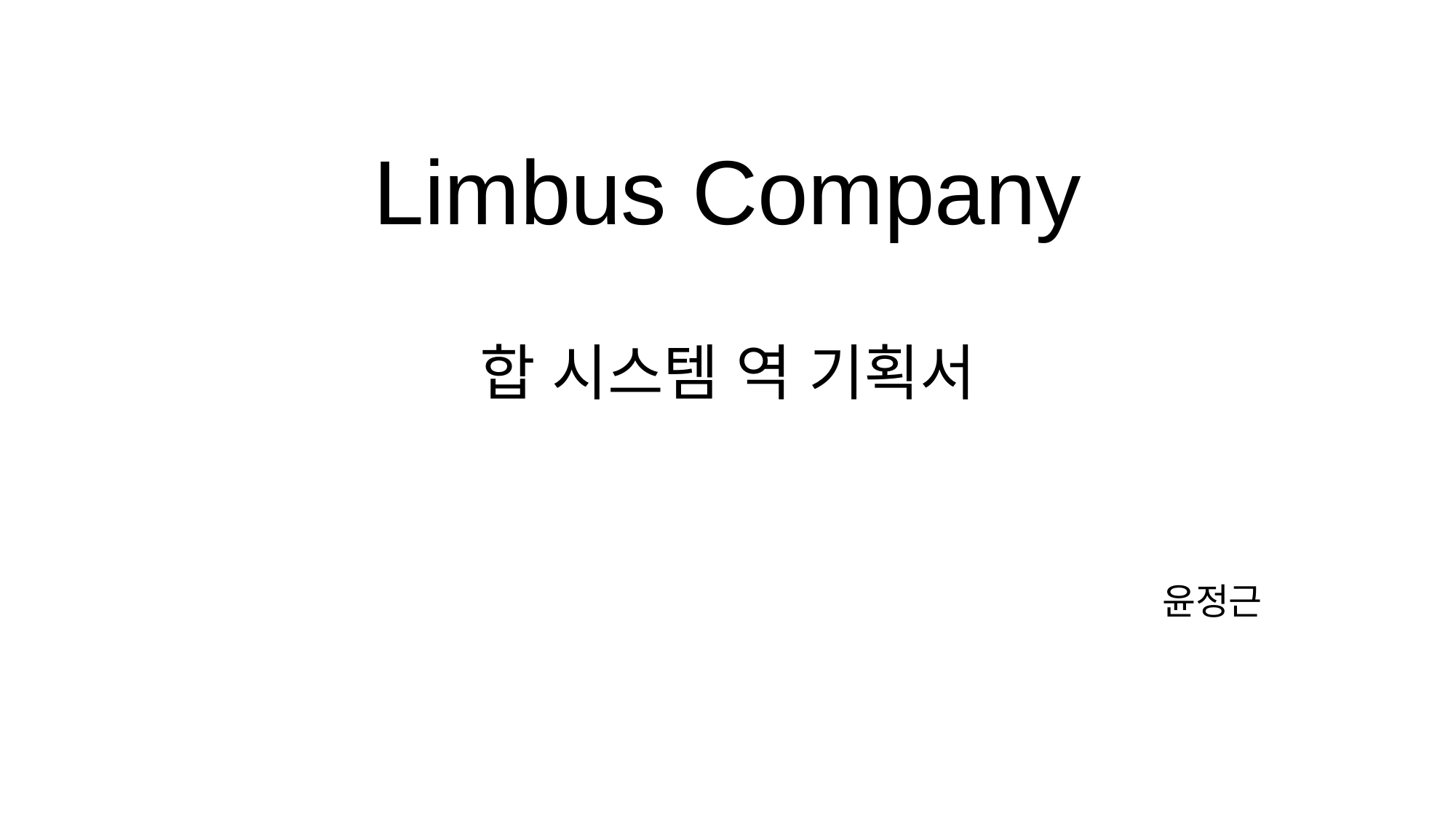

# Limbus Company 합 시스템 역 기획서
윤정근